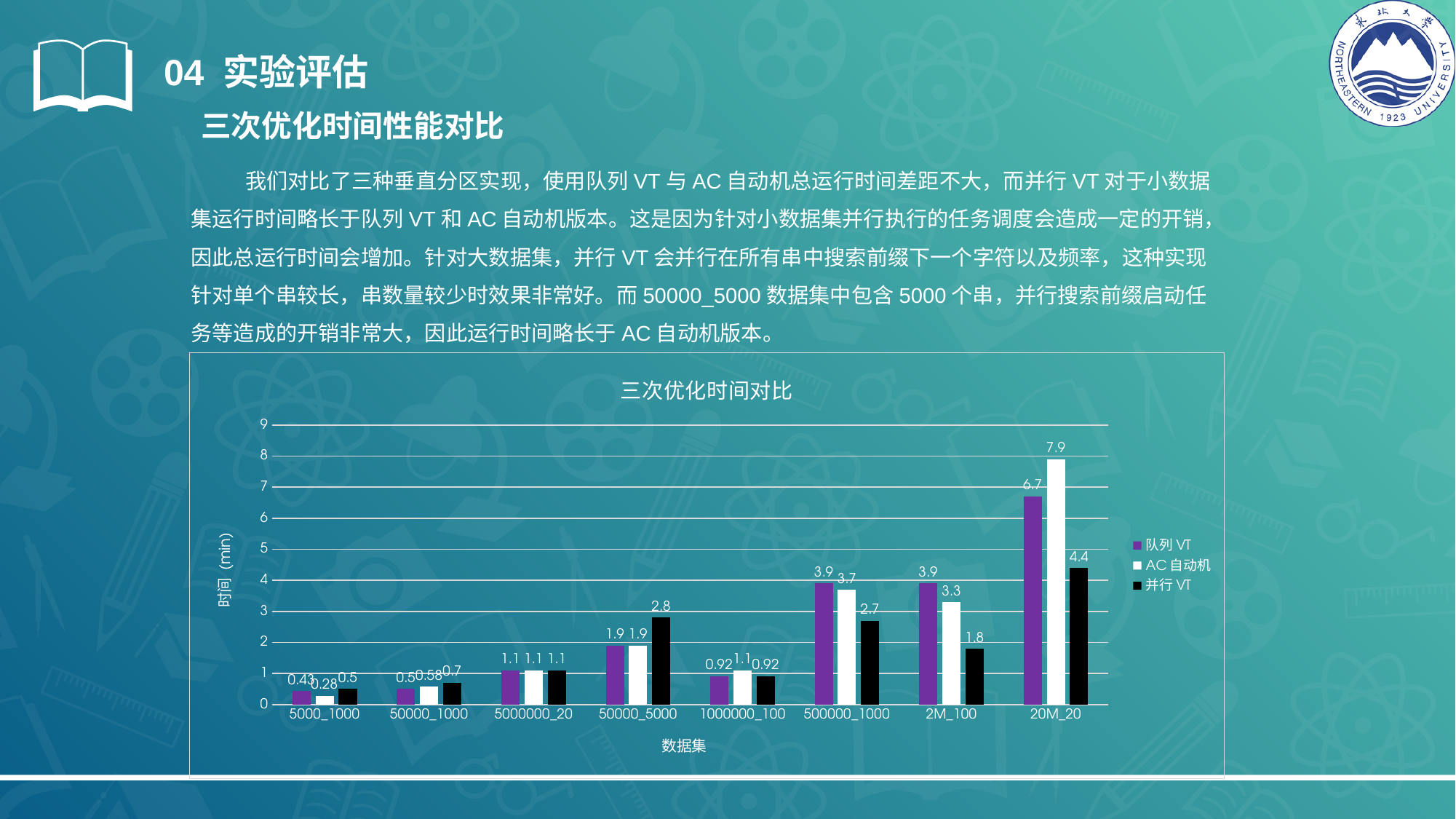

04 实验评估
三次优化时间性能对比
我们对比了三种垂直分区实现，使用队列VT与AC自动机总运行时间差距不大，而并行VT对于小数据集运行时间略长于队列VT和AC自动机版本。这是因为针对小数据集并行执行的任务调度会造成一定的开销，因此总运行时间会增加。针对大数据集，并行VT会并行在所有串中搜索前缀下一个字符以及频率，这种实现针对单个串较长，串数量较少时效果非常好。而50000_5000数据集中包含5000个串，并行搜索前缀启动任务等造成的开销非常大，因此运行时间略长于AC自动机版本。

### Chart: 三次优化时间对比

| Category | 队列VT | AC自动机 | 并行VT |
|---|---|---|---|
| 5000_1000 | 0.43 | 0.28 | 0.5 |
| 50000_1000 | 0.5 | 0.58 | 0.7 |
| 5000000_20 | 1.1 | 1.1 | 1.1 |
| 50000_5000 | 1.9 | 1.9 | 2.8 |
| 1000000_100 | 0.92 | 1.1 | 0.92 |
| 500000_1000 | 3.9 | 3.7 | 2.7 |
| 2M_100 | 3.9 | 3.3 | 1.8 |
| 20M_20 | 6.7 | 7.9 | 4.4 |